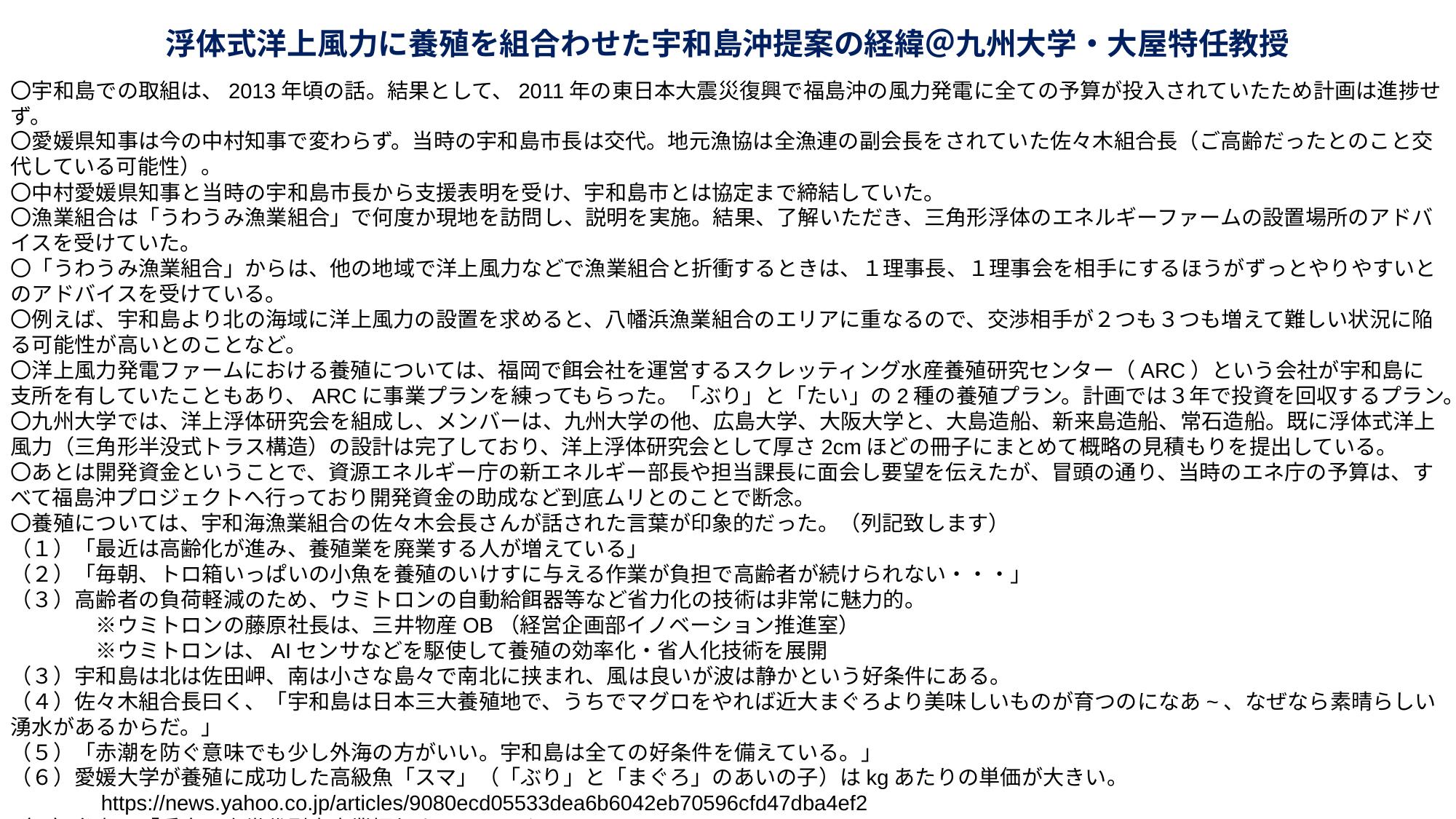

浮体式洋上風力に養殖を組合わせた宇和島沖提案の経緯＠九州大学・大屋特任教授
〇宇和島での取組は、2013年頃の話。結果として、2011年の東日本大震災復興で福島沖の風力発電に全ての予算が投入されていたため計画は進捗せず。
〇愛媛県知事は今の中村知事で変わらず。当時の宇和島市長は交代。地元漁協は全漁連の副会長をされていた佐々木組合長（ご高齢だったとのこと交代している可能性）。
〇中村愛媛県知事と当時の宇和島市長から支援表明を受け、宇和島市とは協定まで締結していた。
〇漁業組合は「うわうみ漁業組合」で何度か現地を訪問し、説明を実施。結果、了解いただき、三角形浮体のエネルギーファームの設置場所のアドバイスを受けていた。
〇「うわうみ漁業組合」からは、他の地域で洋上風力などで漁業組合と折衝するときは、１理事長、１理事会を相手にするほうがずっとやりやすいとのアドバイスを受けている。
〇例えば、宇和島より北の海域に洋上風力の設置を求めると、八幡浜漁業組合のエリアに重なるので、交渉相手が２つも３つも増えて難しい状況に陥る可能性が高いとのことなど。
〇洋上風力発電ファームにおける養殖については、福岡で餌会社を運営するスクレッティング水産養殖研究センター（ARC）という会社が宇和島に支所を有していたこともあり、ARCに事業プランを練ってもらった。「ぶり」と「たい」の2種の養殖プラン。計画では３年で投資を回収するプラン。
〇九州大学では、洋上浮体研究会を組成し、メンバーは、九州大学の他、広島大学、大阪大学と、大島造船、新来島造船、常石造船。既に浮体式洋上風力（三角形半没式トラス構造）の設計は完了しており、洋上浮体研究会として厚さ2cmほどの冊子にまとめて概略の見積もりを提出している。
〇あとは開発資金ということで、資源エネルギー庁の新エネルギー部長や担当課長に面会し要望を伝えたが、冒頭の通り、当時のエネ庁の予算は、すべて福島沖プロジェクトへ行っており開発資金の助成など到底ムリとのことで断念。
〇養殖については、宇和海漁業組合の佐々木会長さんが話された言葉が印象的だった。（列記致します）
（１）「最近は高齢化が進み、養殖業を廃業する人が増えている」
（２）「毎朝、トロ箱いっぱいの小魚を養殖のいけすに与える作業が負担で高齢者が続けられない・・・」
（３）高齢者の負荷軽減のため、ウミトロンの自動給餌器等など省力化の技術は非常に魅力的。
　　　　※ウミトロンの藤原社長は、三井物産OB（経営企画部イノベーション推進室）
　　　　※ウミトロンは、AIセンサなどを駆使して養殖の効率化・省人化技術を展開
（３）宇和島は北は佐田岬、南は小さな島々で南北に挟まれ、風は良いが波は静かという好条件にある。
（４）佐々木組合長曰く、「宇和島は日本三大養殖地で、うちでマグロをやれば近大まぐろより美味しいものが育つのになあ~、なぜなら素晴らしい湧水があるからだ。」
（５）「赤潮を防ぐ意味でも少し外海の方がいい。宇和島は全ての好条件を備えている。」
（６）愛媛大学が養殖に成功した高級魚「スマ」（「ぶり」と「まぐろ」のあいの子）はkgあたりの単価が大きい。
　　　　https://news.yahoo.co.jp/articles/9080ecd05533dea6b6042eb70596cfd47dba4ef2
（７）参考：「愛南町次世代型水産業振興ネットワークシステム」　https://www.soumu.go.jp/main_content/000106109.pdf
〇造船業としても洋上浮体という新しい海洋工学での切り口＆展望もあるのでは？
〇地方分散型エネルギー社会、先日の小泉大臣の日経SDGｓフォーラムとも相通じます。